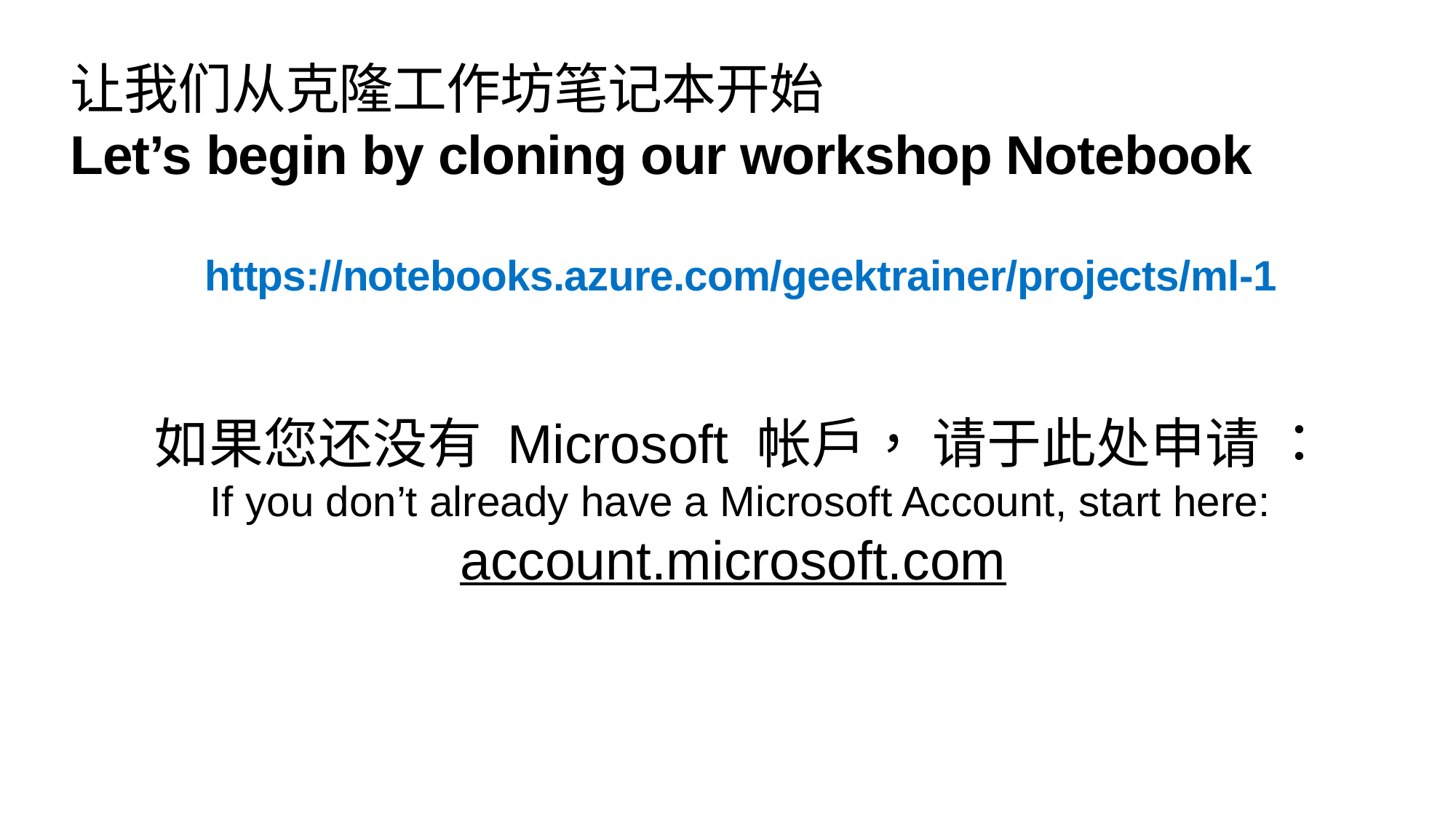

# 让我们从克隆工作坊笔记本开始 Let’s begin by cloning our workshop Notebook
https://notebooks.azure.com/geektrainer/projects/ml-1

如果您还没有 Microsoft 帐户， 请于此处申请 ：
If you don’t already have a Microsoft Account, start here:
account.microsoft.com